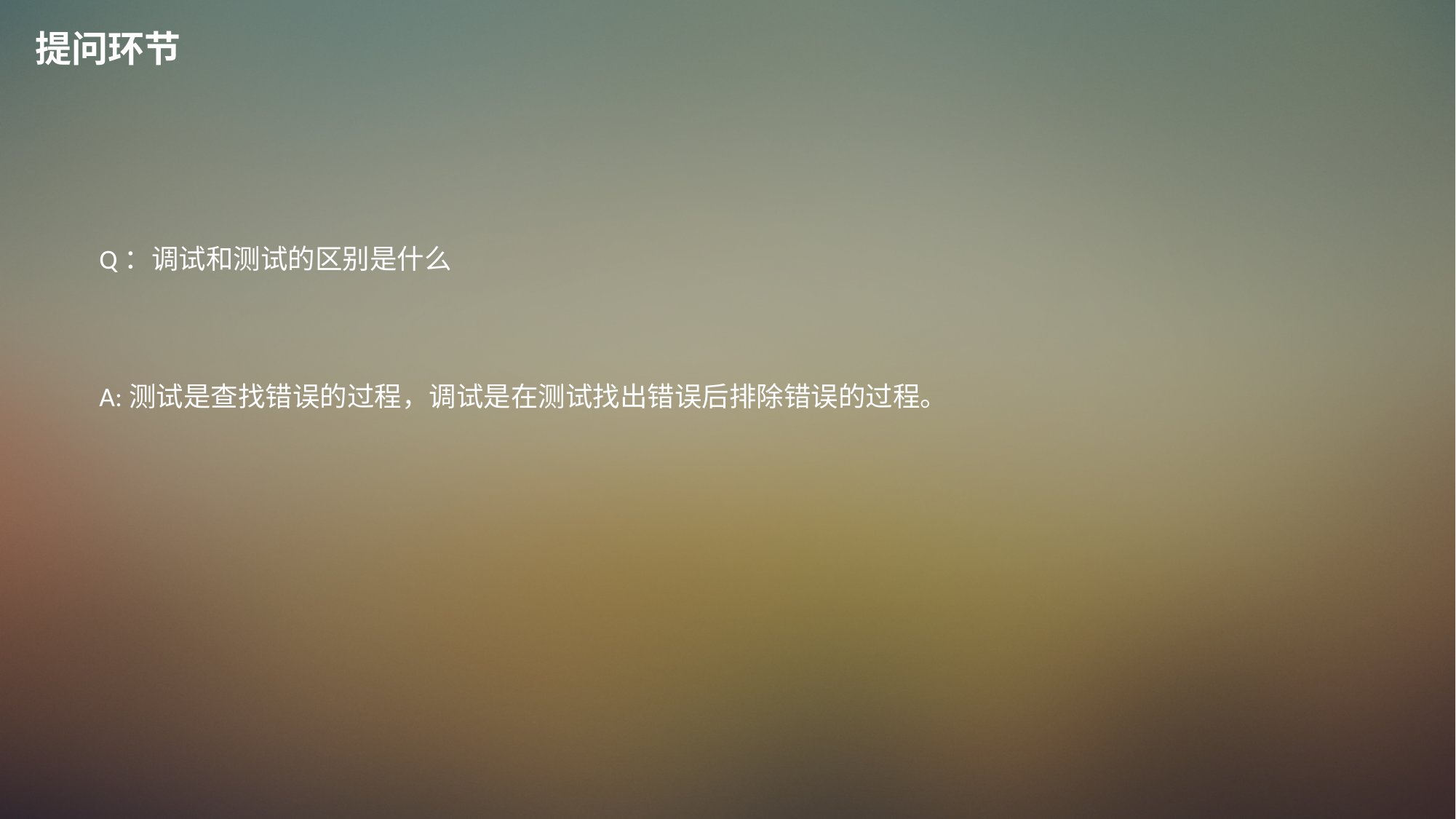

提问环节
Q：调试和测试的区别是什么
A:测试是查找错误的过程，调试是在测试找出错误后排除错误的过程。